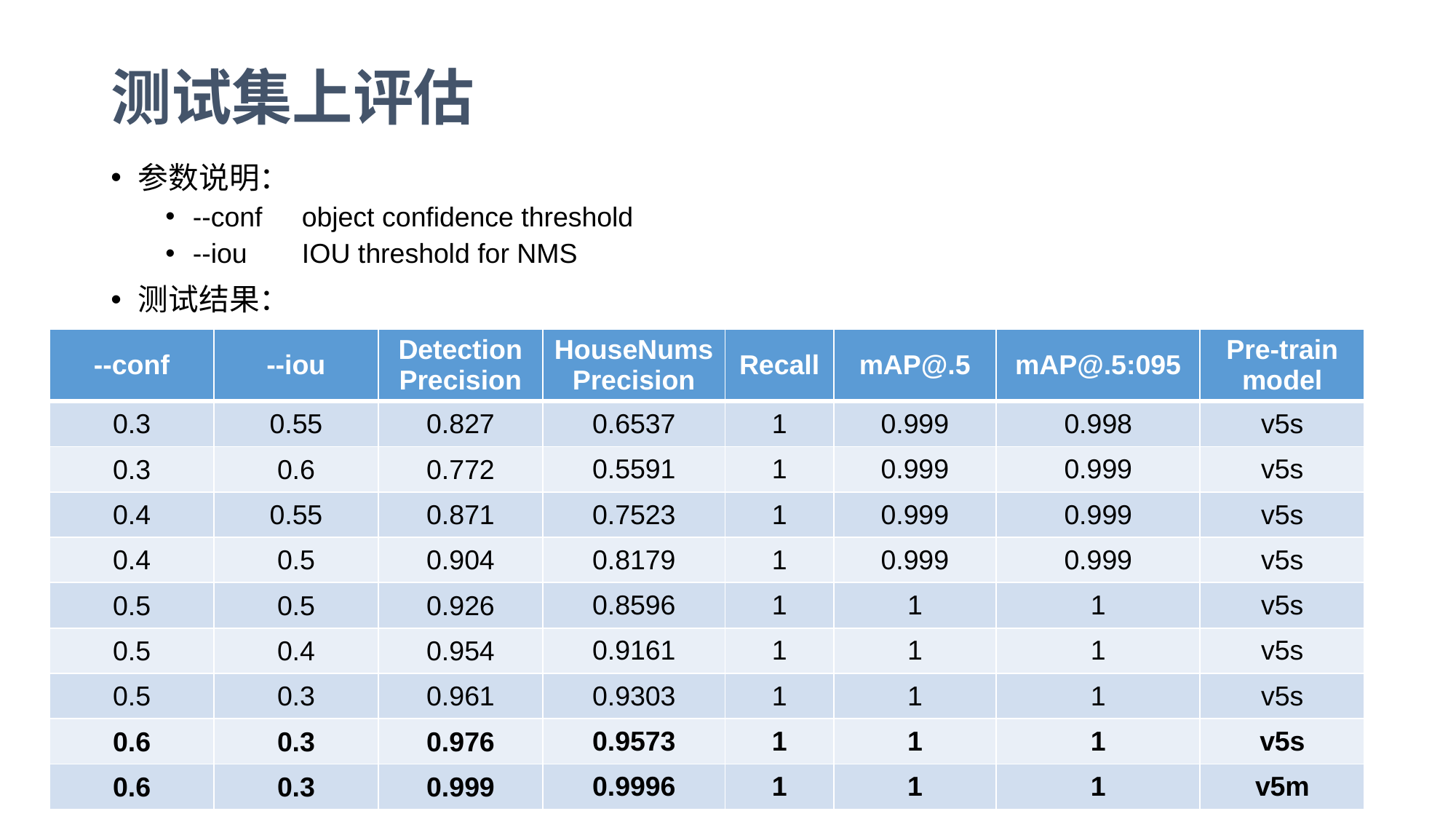

# 测试集上评估
参数说明：
--conf	object confidence threshold
--iou	IOU threshold for NMS
测试结果：
| --conf | --iou | Detection Precision | HouseNums Precision | Recall | mAP@.5 | mAP@.5:095 | Pre-train model |
| --- | --- | --- | --- | --- | --- | --- | --- |
| 0.3 | 0.55 | 0.827 | 0.6537 | 1 | 0.999 | 0.998 | v5s |
| 0.3 | 0.6 | 0.772 | 0.5591 | 1 | 0.999 | 0.999 | v5s |
| 0.4 | 0.55 | 0.871 | 0.7523 | 1 | 0.999 | 0.999 | v5s |
| 0.4 | 0.5 | 0.904 | 0.8179 | 1 | 0.999 | 0.999 | v5s |
| 0.5 | 0.5 | 0.926 | 0.8596 | 1 | 1 | 1 | v5s |
| 0.5 | 0.4 | 0.954 | 0.9161 | 1 | 1 | 1 | v5s |
| 0.5 | 0.3 | 0.961 | 0.9303 | 1 | 1 | 1 | v5s |
| 0.6 | 0.3 | 0.976 | 0.9573 | 1 | 1 | 1 | v5s |
| 0.6 | 0.3 | 0.999 | 0.9996 | 1 | 1 | 1 | v5m |